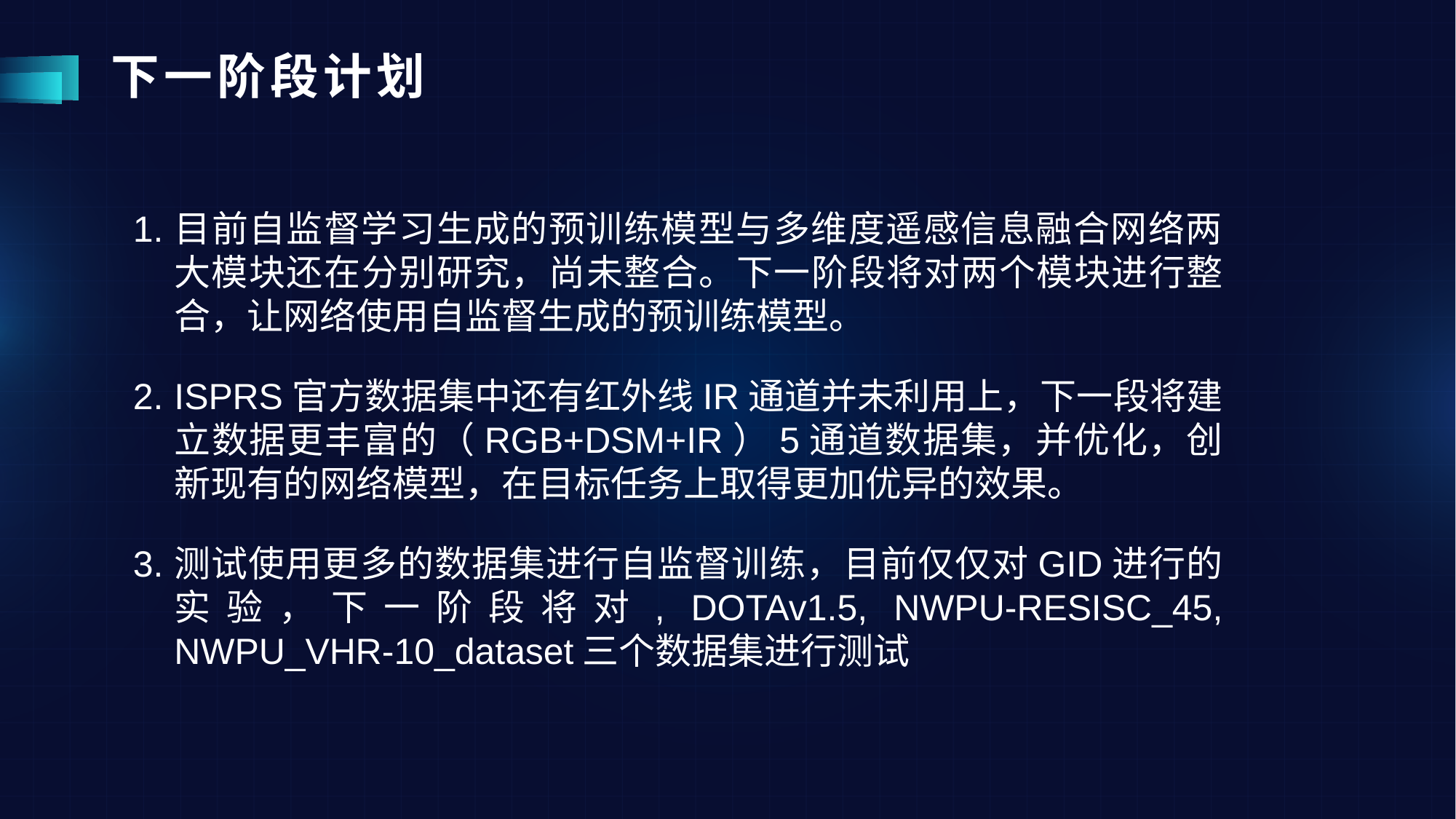

# 下一阶段计划
目前自监督学习生成的预训练模型与多维度遥感信息融合网络两大模块还在分别研究，尚未整合。下一阶段将对两个模块进行整合，让网络使用自监督生成的预训练模型。
ISPRS官方数据集中还有红外线IR通道并未利用上，下一段将建立数据更丰富的（RGB+DSM+IR）5通道数据集，并优化，创新现有的网络模型，在目标任务上取得更加优异的效果。
测试使用更多的数据集进行自监督训练，目前仅仅对GID进行的实验，下一阶段将对, DOTAv1.5, NWPU-RESISC_45, NWPU_VHR-10_dataset三个数据集进行测试